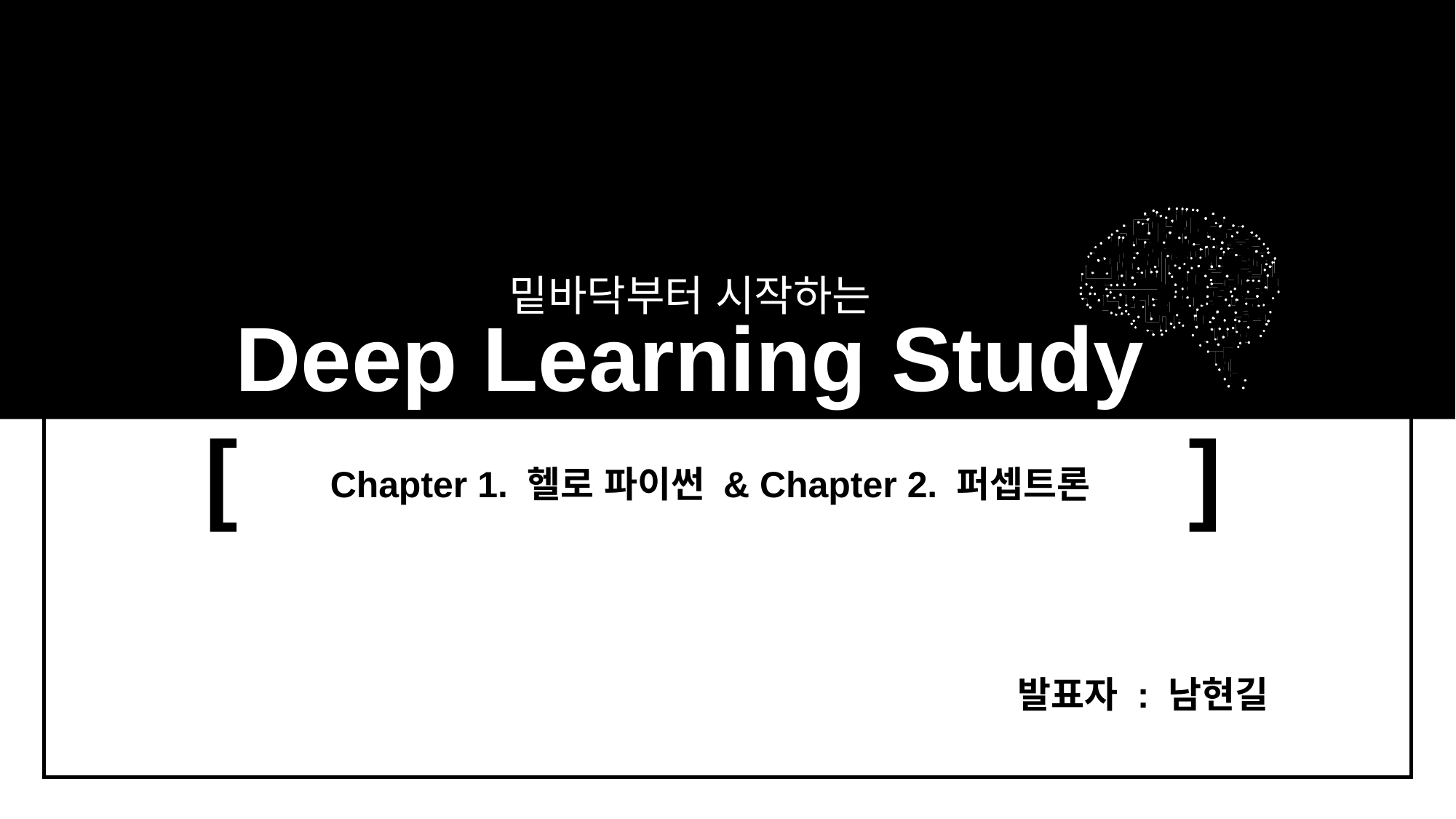

Chapter 1. 헬로 파이썬 & Chapter 2. 퍼셉트론